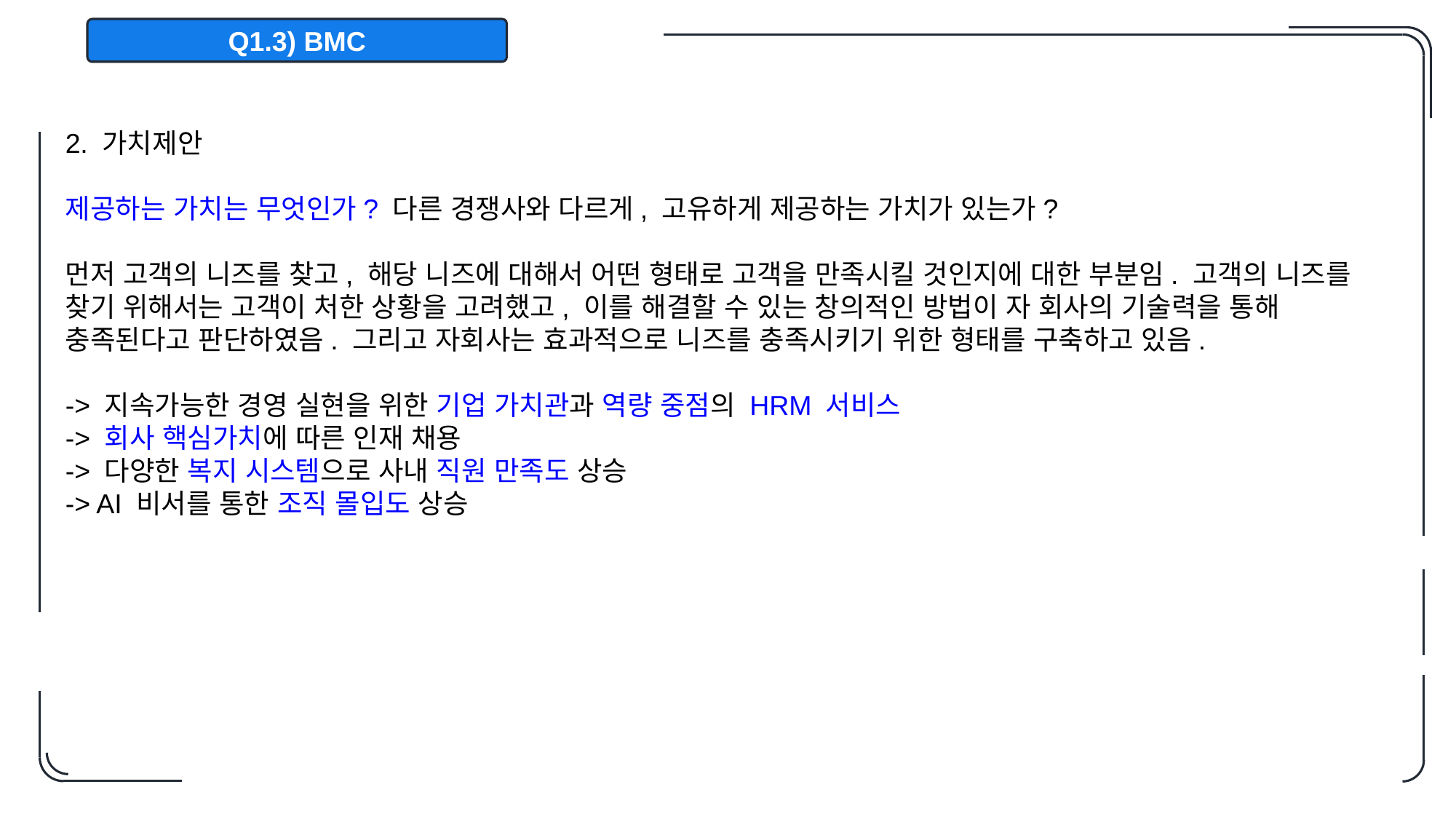

Q1.3) BMC

2. 가치제안

제공하는 가치는 무엇인가? 다른 경쟁사와 다르게, 고유하게 제공하는 가치가 있는가?

먼저 고객의 니즈를 찾고, 해당 니즈에 대해서 어떤 형태로 고객을 만족시킬 것인지에 대한 부분임. 고객의 니즈를 찾기 위해서는 고객이 처한 상황을 고려했고, 이를 해결할 수 있는 창의적인 방법이 자 회사의 기술력을 통해 충족된다고 판단하였음. 그리고 자회사는 효과적으로 니즈를 충족시키기 위한 형태를 구축하고 있음.

-> 지속가능한 경영 실현을 위한 기업 가치관과 역량 중점의 HRM 서비스
-> 회사 핵심가치에 따른 인재 채용
-> 다양한 복지 시스템으로 사내 직원 만족도 상승
-> AI 비서를 통한 조직 몰입도 상승